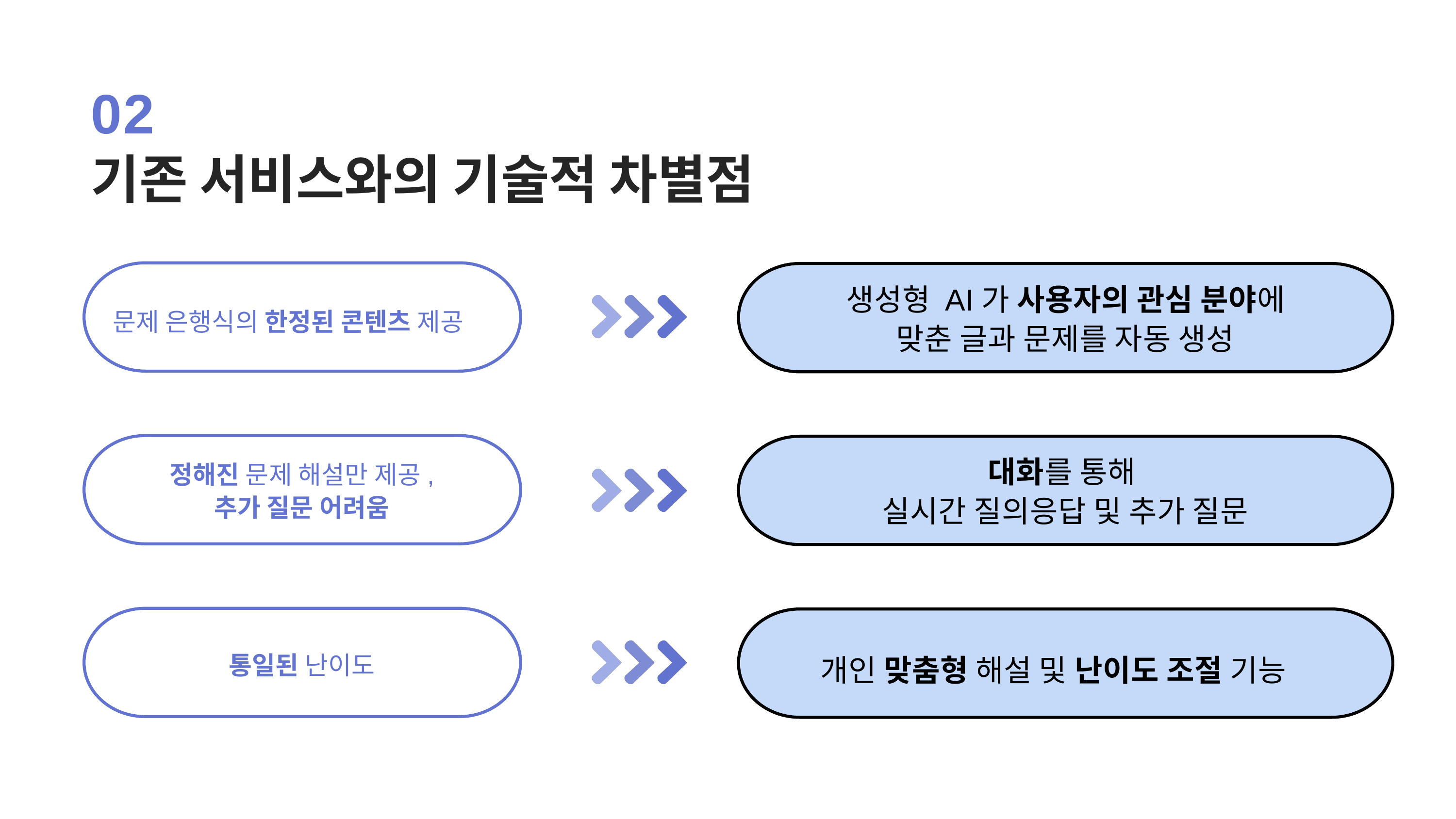

02
기존 서비스와의 기술적 차별점

생성형 AI가 사용자의 관심 분야에
맞춘 글과 문제를 자동 생성
문제 은행식의 한정된 콘텐츠 제공

대화를 통해
실시간 질의응답 및 추가 질문
정해진 문제 해설만 제공,
추가 질문 어려움

개인 맞춤형 해설 및 난이도 조절 기능
통일된 난이도